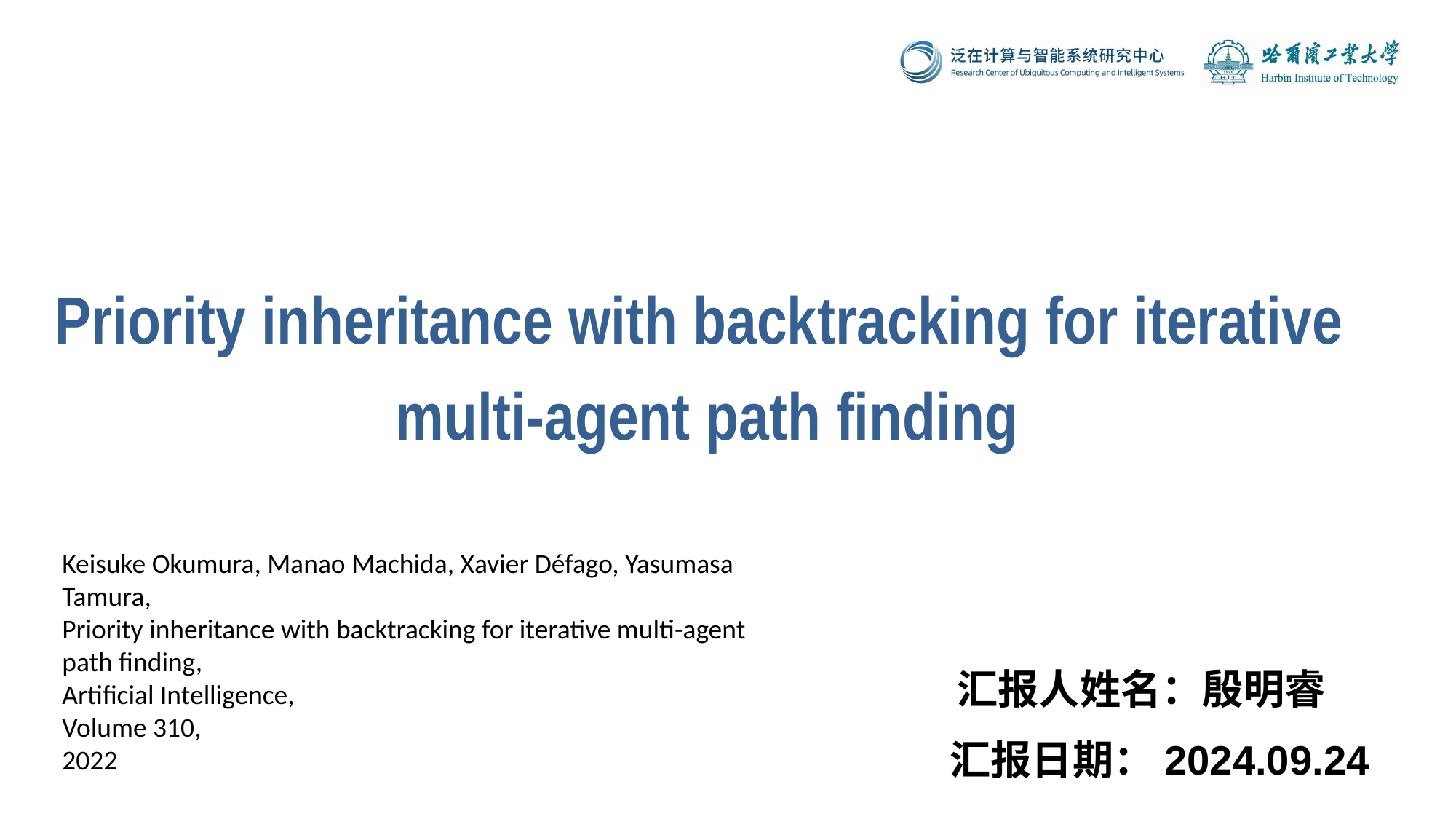

Priority inheritance with backtracking for iterative
multi-agent path finding
Keisuke Okumura, Manao Machida, Xavier Défago, Yasumasa Tamura,
Priority inheritance with backtracking for iterative multi-agent path finding,
Artificial Intelligence,
Volume 310,
2022
汇报人姓名：殷明睿
汇报日期：2024.09.24